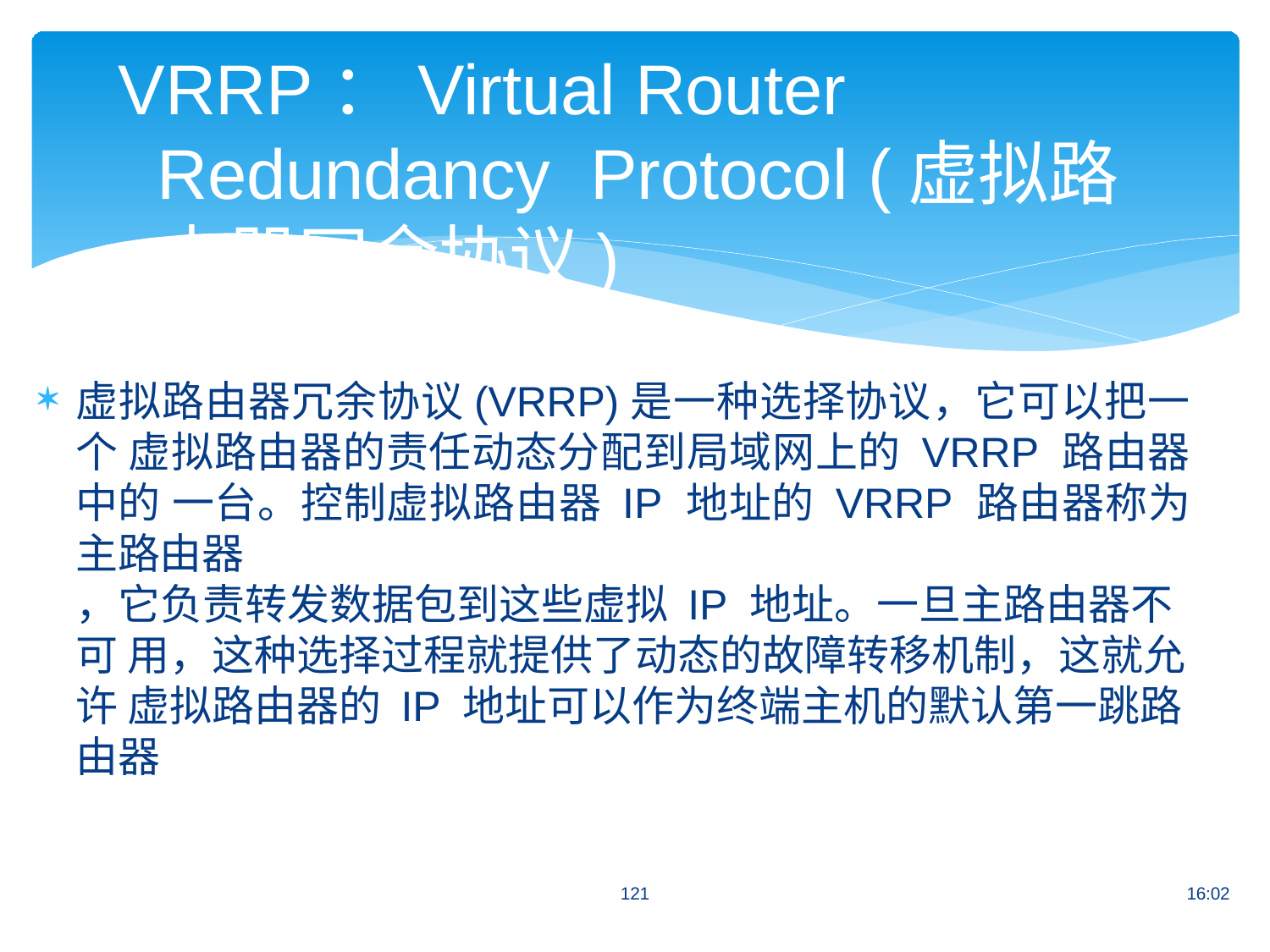

# VRRP：Virtual Router Redundancy  Protocol (虚拟路由器冗余协议)

虚拟路由器冗余协议(VRRP)是一种选择协议，它可以把一个 虚拟路由器的责任动态分配到局域网上的 VRRP 路由器中的 一台。控制虚拟路由器 IP 地址的 VRRP 路由器称为主路由器
，它负责转发数据包到这些虚拟 IP 地址。一旦主路由器不可 用，这种选择过程就提供了动态的故障转移机制，这就允许 虚拟路由器的 IP 地址可以作为终端主机的默认第一跳路由器
121
16:02